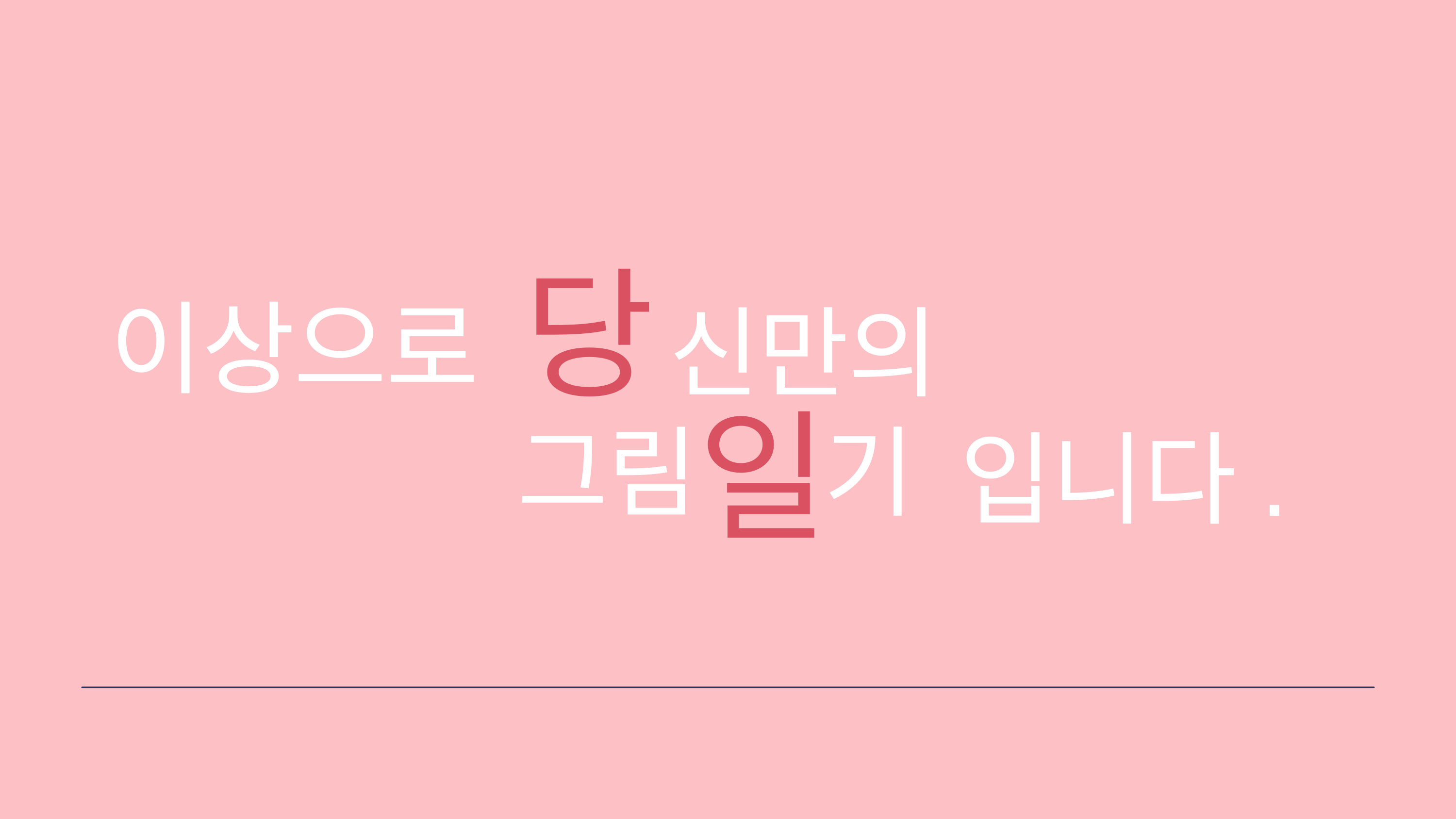

당
      신만의
그림      기
일
이상으로
입니다.